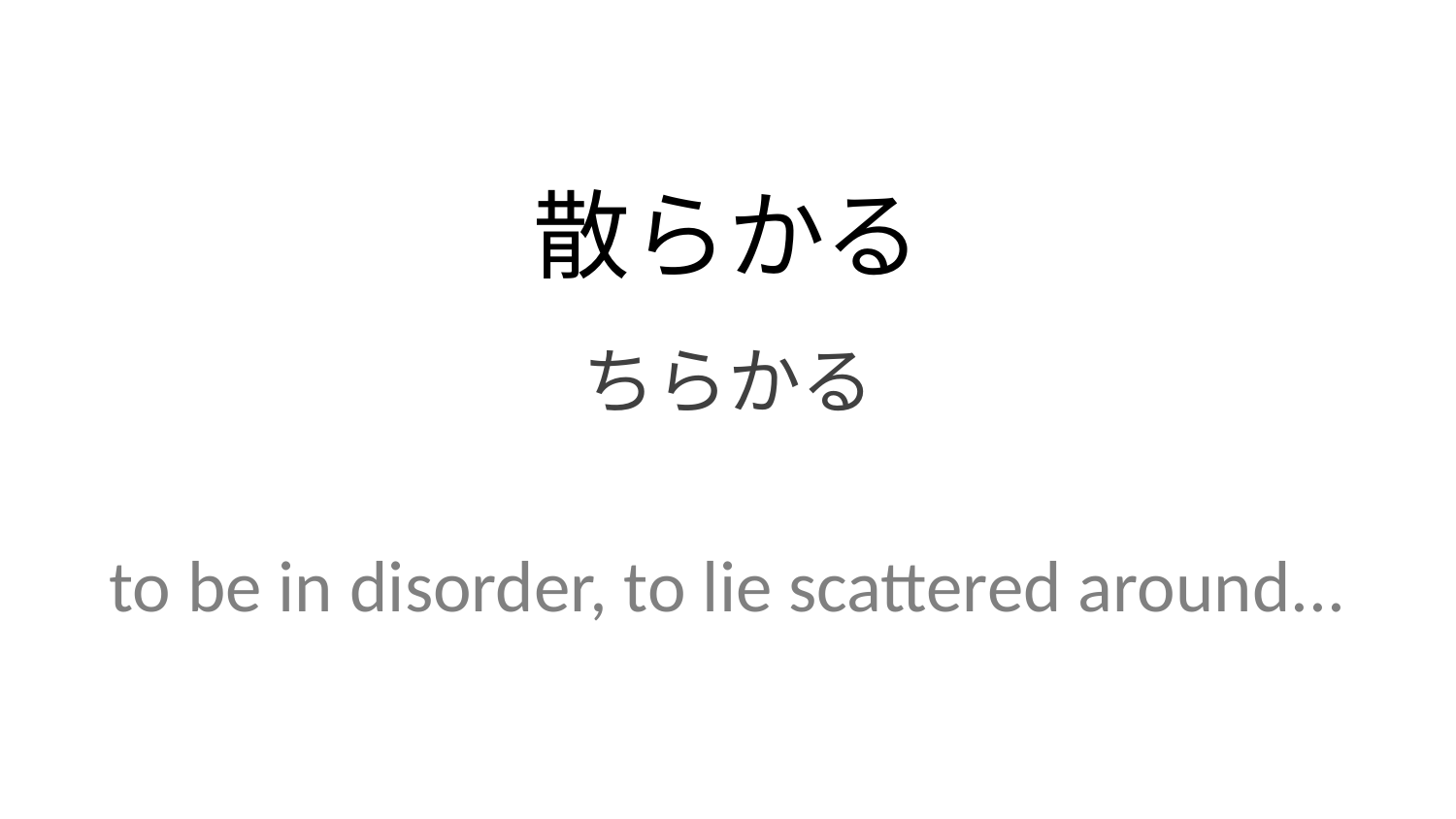

散らかる

ちらかる
to be in disorder, to lie scattered around...